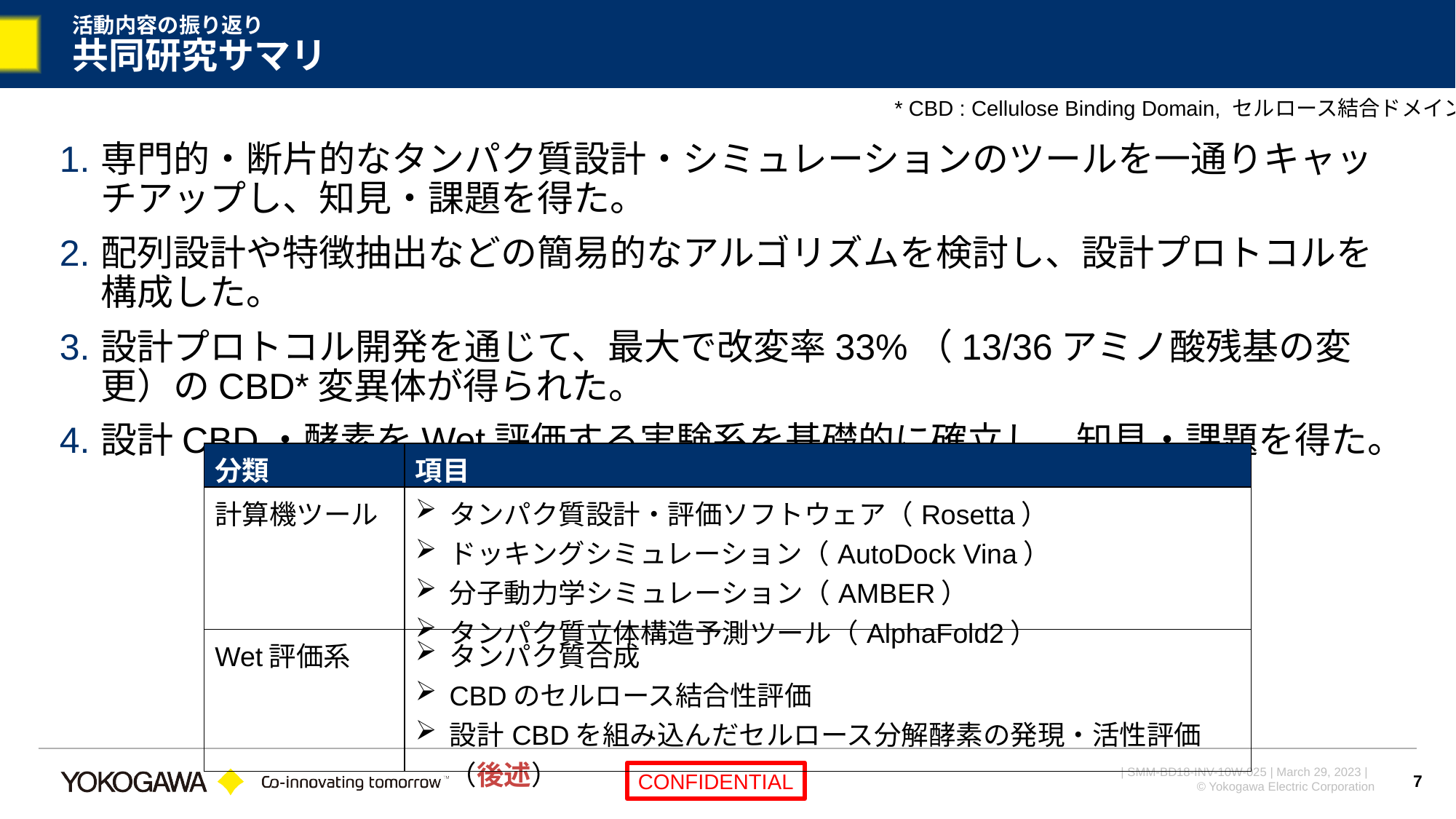

# 活動内容の振り返り 共同研究サマリ
* CBD : Cellulose Binding Domain, セルロース結合ドメイン
専門的・断片的なタンパク質設計・シミュレーションのツールを一通りキャッチアップし、知見・課題を得た。
配列設計や特徴抽出などの簡易的なアルゴリズムを検討し、設計プロトコルを構成した。
設計プロトコル開発を通じて、最大で改変率33%（13/36アミノ酸残基の変更）のCBD*変異体が得られた。
設計CBD・酵素をWet評価する実験系を基礎的に確立し、知見・課題を得た。
| 分類 | 項目 |
| --- | --- |
| 計算機ツール | タンパク質設計・評価ソフトウェア（Rosetta） ドッキングシミュレーション（AutoDock Vina） 分子動力学シミュレーション（AMBER） タンパク質立体構造予測ツール（AlphaFold2） |
| Wet評価系 | タンパク質合成 CBDのセルロース結合性評価 設計CBDを組み込んだセルロース分解酵素の発現・活性評価（後述） |
7